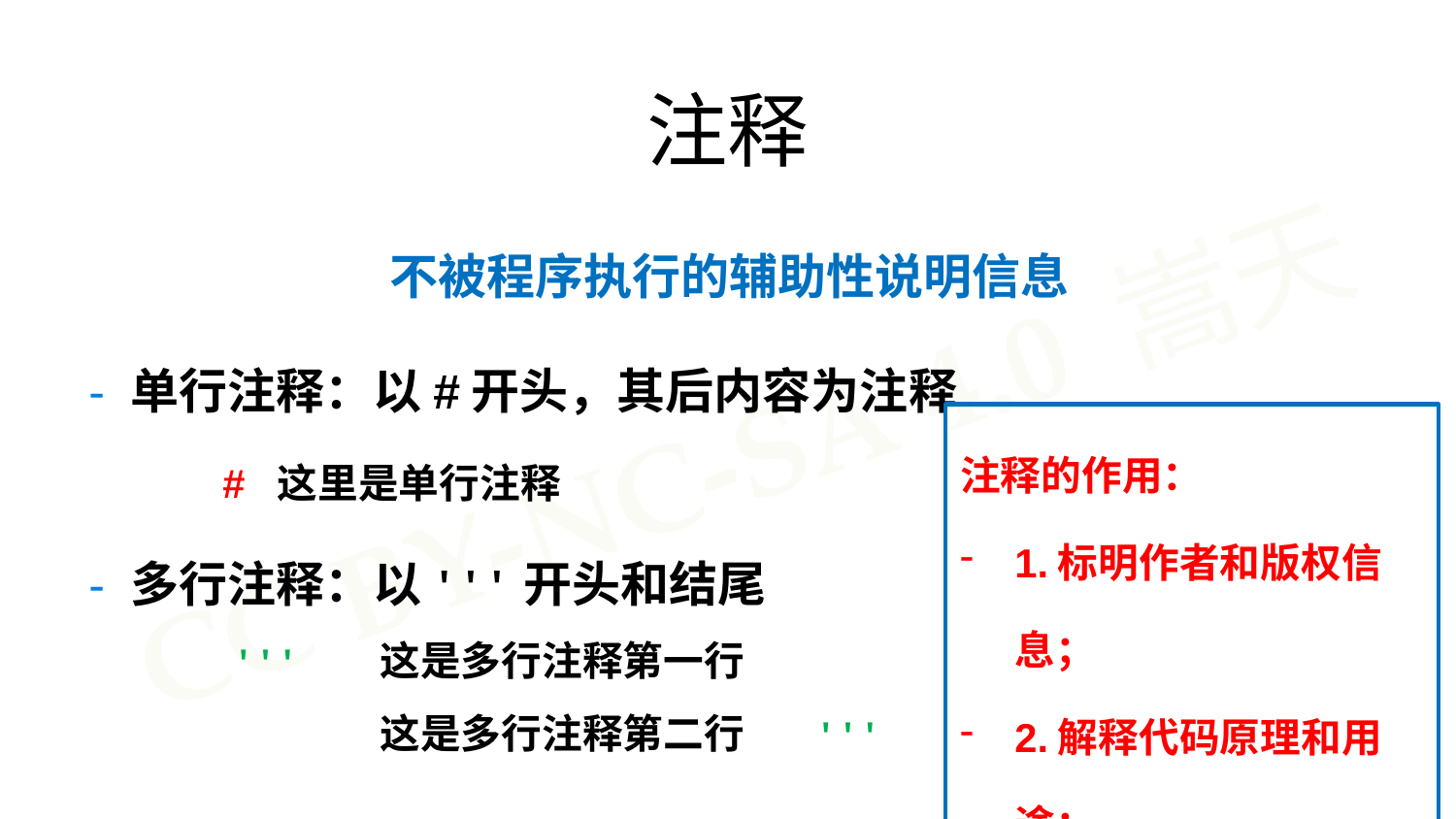

注释
不被程序执行的辅助性说明信息
- 单行注释：以#开头，其后内容为注释
            #  这里是单行注释
- 多行注释：以'''开头和结尾
 	''' 	这是多行注释第一行
	       	这是多行注释第二行 	'''
注释的作用：
1.标明作者和版权信息；
2.解释代码原理和用途；
3.辅助程序调试。